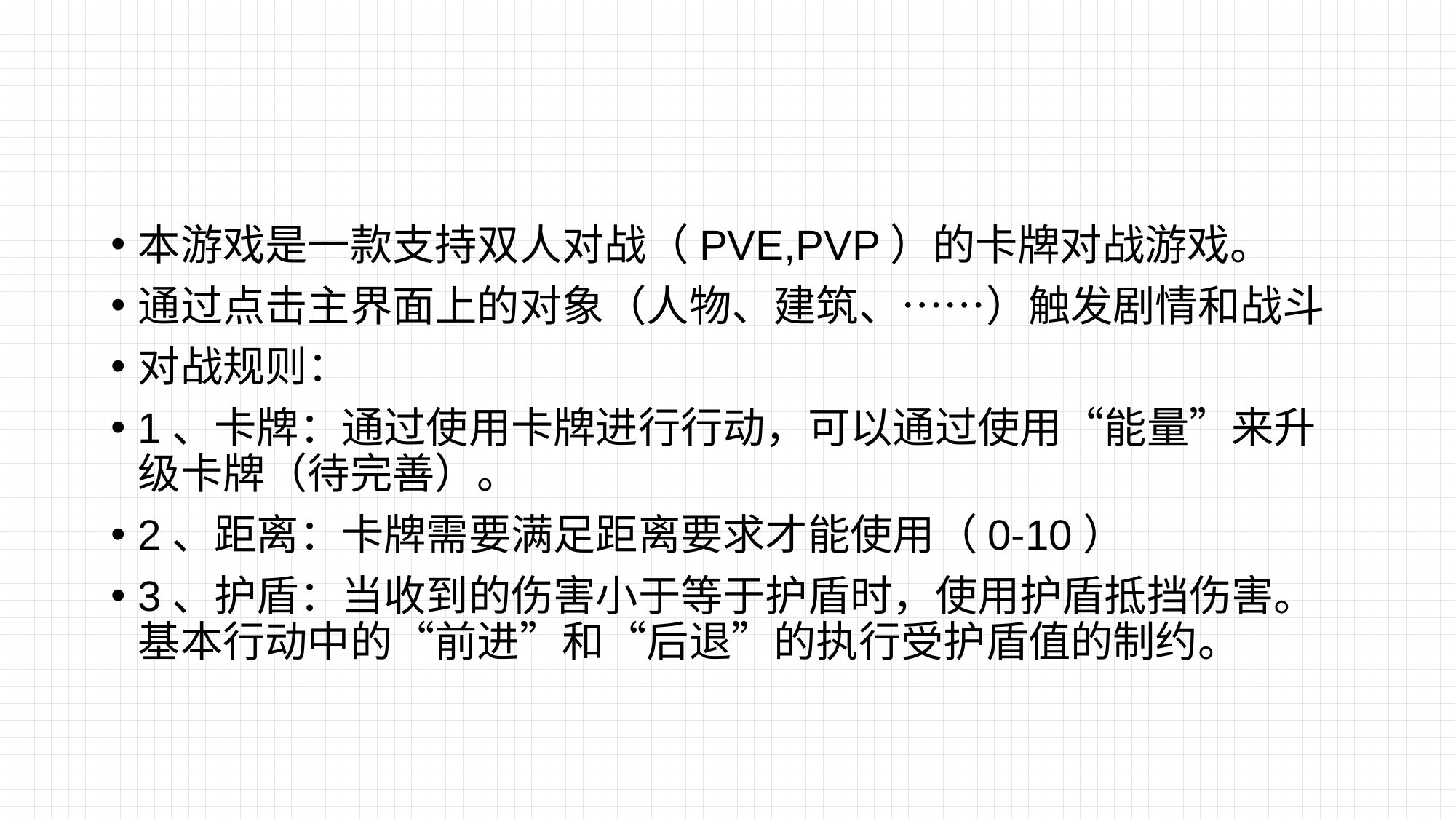

#
本游戏是一款支持双人对战（PVE,PVP）的卡牌对战游戏。
通过点击主界面上的对象（人物、建筑、……）触发剧情和战斗
对战规则：
1、卡牌：通过使用卡牌进行行动，可以通过使用“能量”来升级卡牌（待完善）。
2、距离：卡牌需要满足距离要求才能使用（0-10）
3、护盾：当收到的伤害小于等于护盾时，使用护盾抵挡伤害。基本行动中的“前进”和“后退”的执行受护盾值的制约。